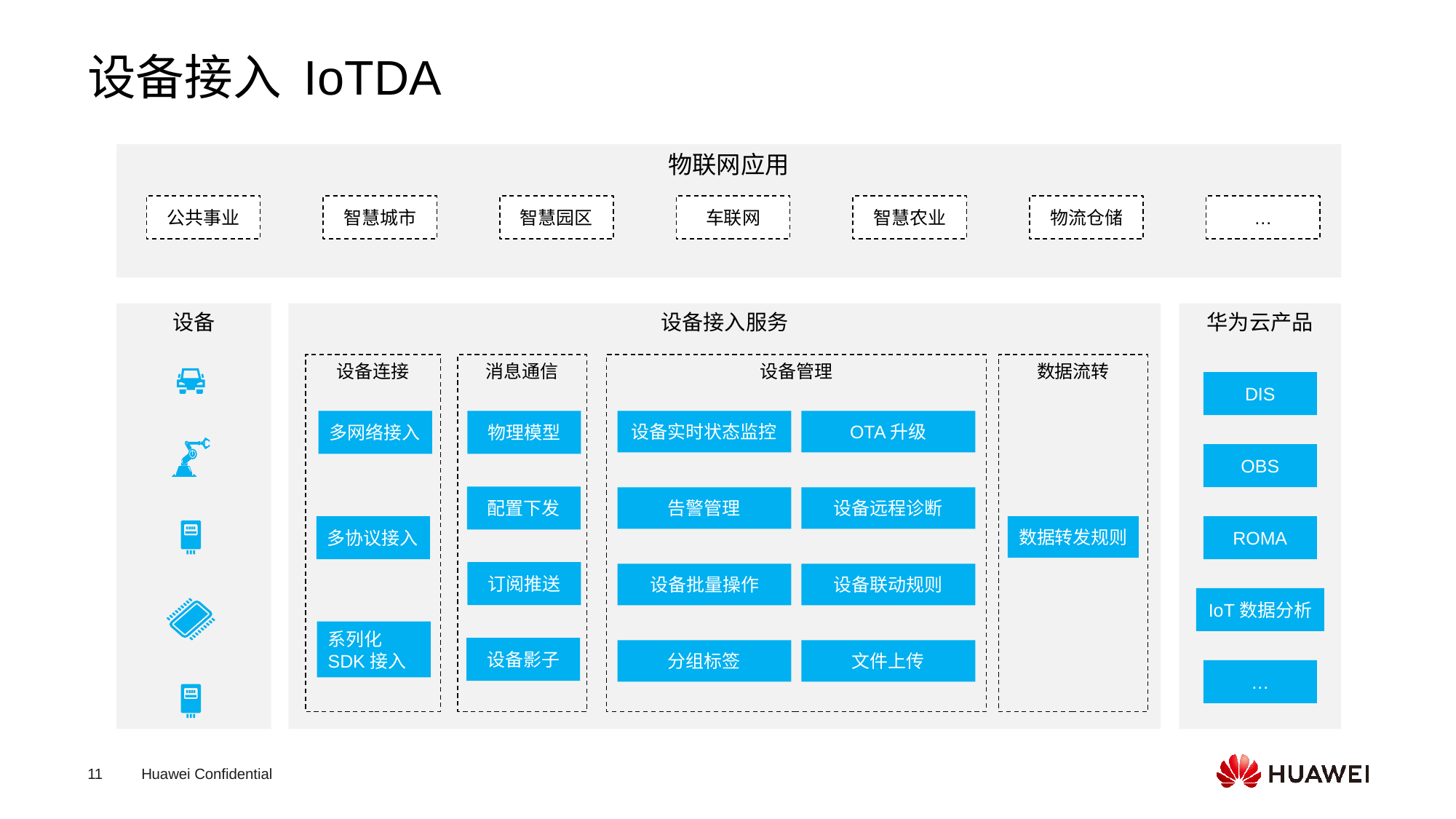

# 设备接入 IoTDA
物联网应用
公共事业
智慧城市
智慧园区
车联网
智慧农业
物流仓储
…
设备
设备接入服务
华为云产品
设备连接
消息通信
多网络接入
物理模型
配置下发
多协议接入
订阅推送
系列化SDK接入
设备影子
设备管理
设备实时状态监控
OTA升级
告警管理
设备远程诊断
设备联动规则
分组标签
文件上传
设备批量操作
数据流转

DIS

OBS
数据转发规则
ROMA

IoT数据分析

…